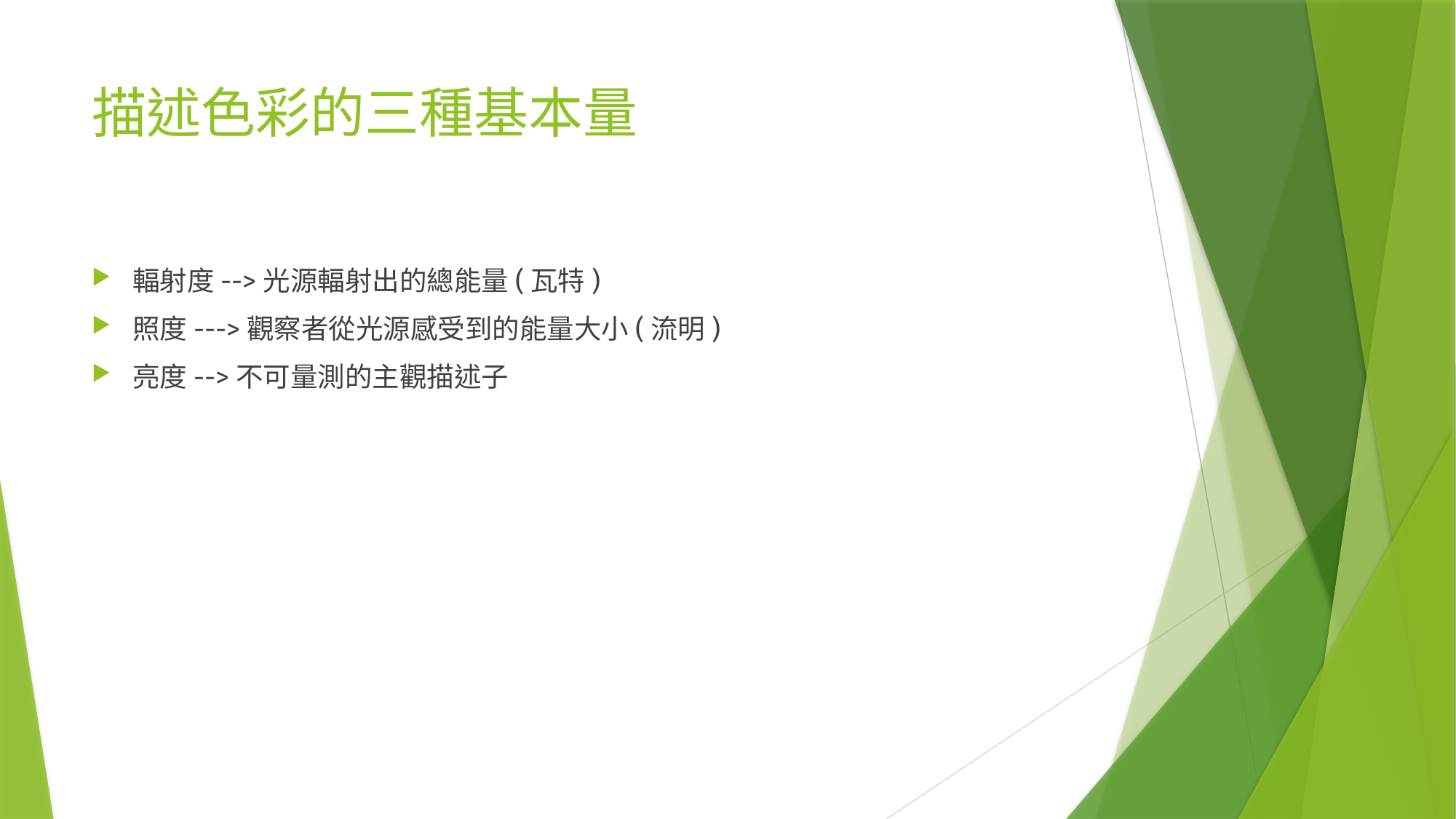

# 描述色彩的三種基本量
輻射度-->光源輻射出的總能量(瓦特)
照度--->觀察者從光源感受到的能量大小(流明)
亮度-->不可量測的主觀描述子